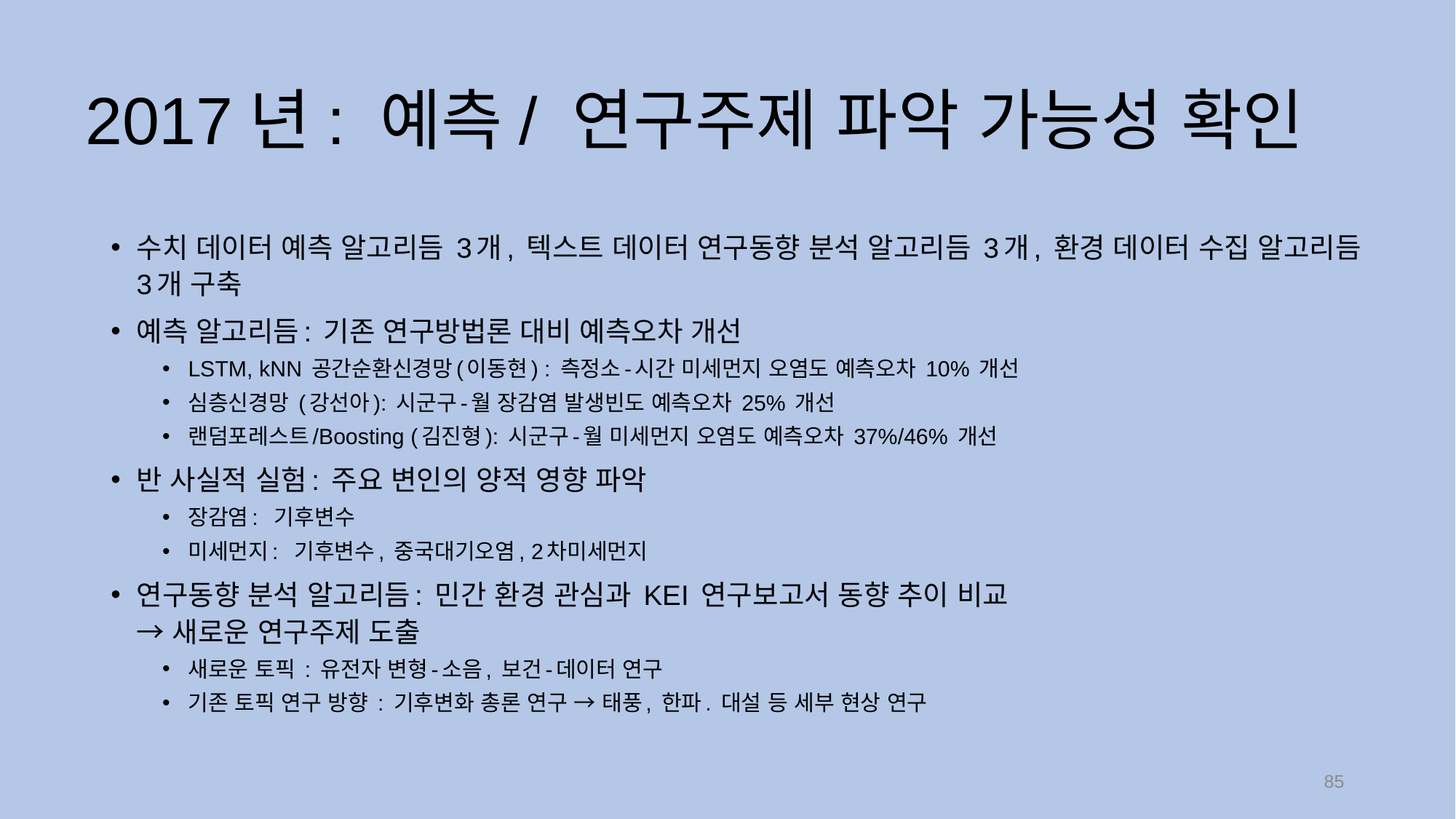

# 2017년: 예측/ 연구주제 파악 가능성 확인
수치 데이터 예측 알고리듬 3개, 텍스트 데이터 연구동향 분석 알고리듬 3개, 환경 데이터 수집 알고리듬 3개 구축
예측 알고리듬: 기존 연구방법론 대비 예측오차 개선
LSTM, kNN 공간순환신경망(이동현) : 측정소-시간 미세먼지 오염도 예측오차 10% 개선
심층신경망 (강선아): 시군구-월 장감염 발생빈도 예측오차 25% 개선
랜덤포레스트/Boosting (김진형): 시군구-월 미세먼지 오염도 예측오차 37%/46% 개선
반 사실적 실험: 주요 변인의 양적 영향 파악
장감염:  기후변수
미세먼지:  기후변수, 중국대기오염, 2차미세먼지
연구동향 분석 알고리듬: 민간 환경 관심과 KEI 연구보고서 동향 추이 비교
→ 새로운 연구주제 도출
새로운 토픽 : 유전자 변형-소음, 보건-데이터 연구
기존 토픽 연구 방향 : 기후변화 총론 연구 → 태풍, 한파. 대설 등 세부 현상 연구
85